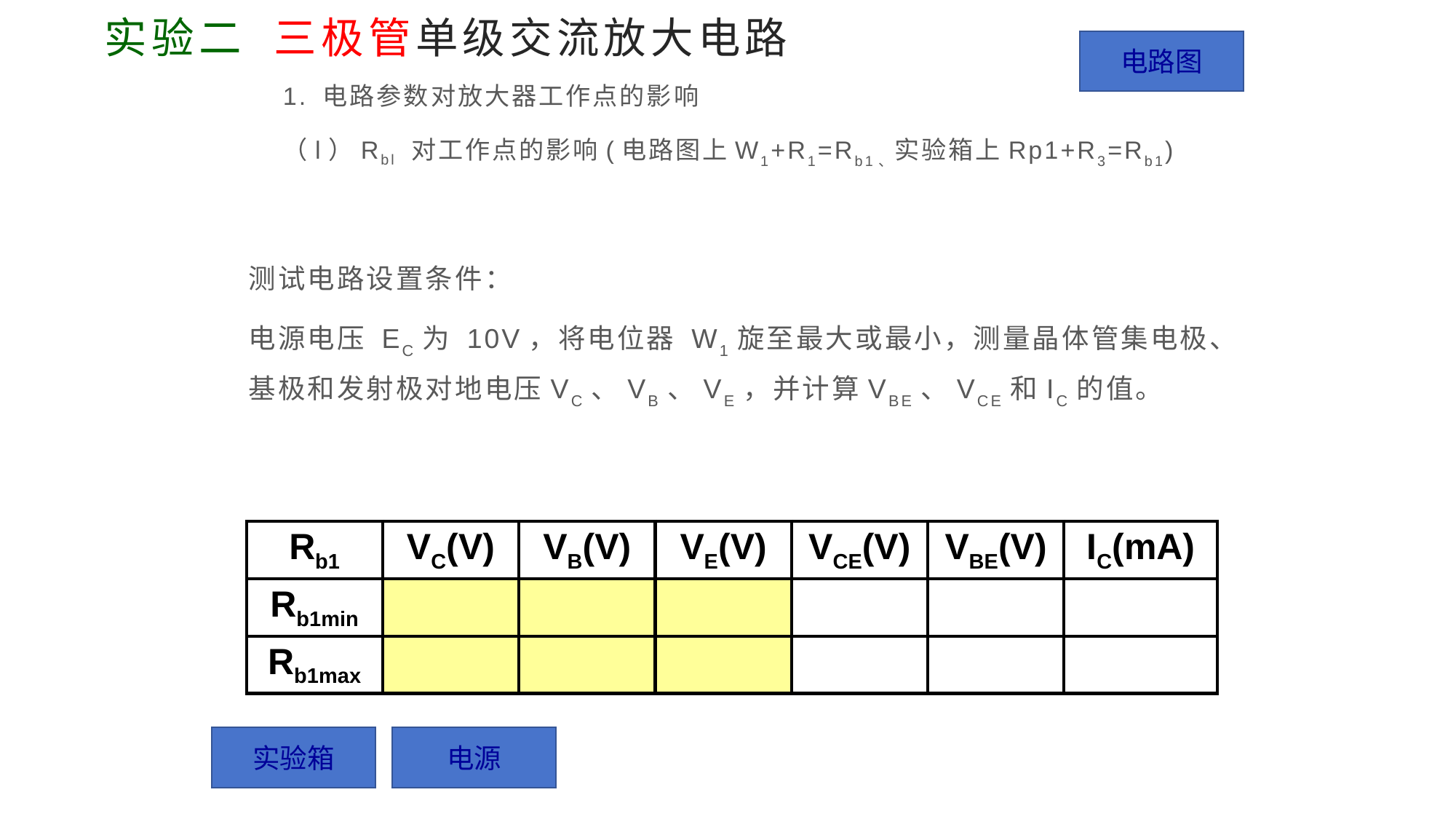

# 实验二  三极管单级交流放大电路
电路图
1. 电路参数对放大器工作点的影响
（l）Rbl 对工作点的影响(电路图上W1+R1=Rb1、实验箱上Rp1+R3=Rb1)
测试电路设置条件：
电源电压 EC为 10V，将电位器 W1旋至最大或最小，测量晶体管集电极、基极和发射极对地电压VC、VB、VE，并计算VBE、VCE和IC的值。
| Rb1 | VC(V) | VB(V) | VE(V) | VCE(V) | VBE(V) | IC(mA) |
| --- | --- | --- | --- | --- | --- | --- |
| Rb1min |  |  |  |  |  |  |
| Rb1max |  |  |  |  |  |  |
实验箱
电源
39